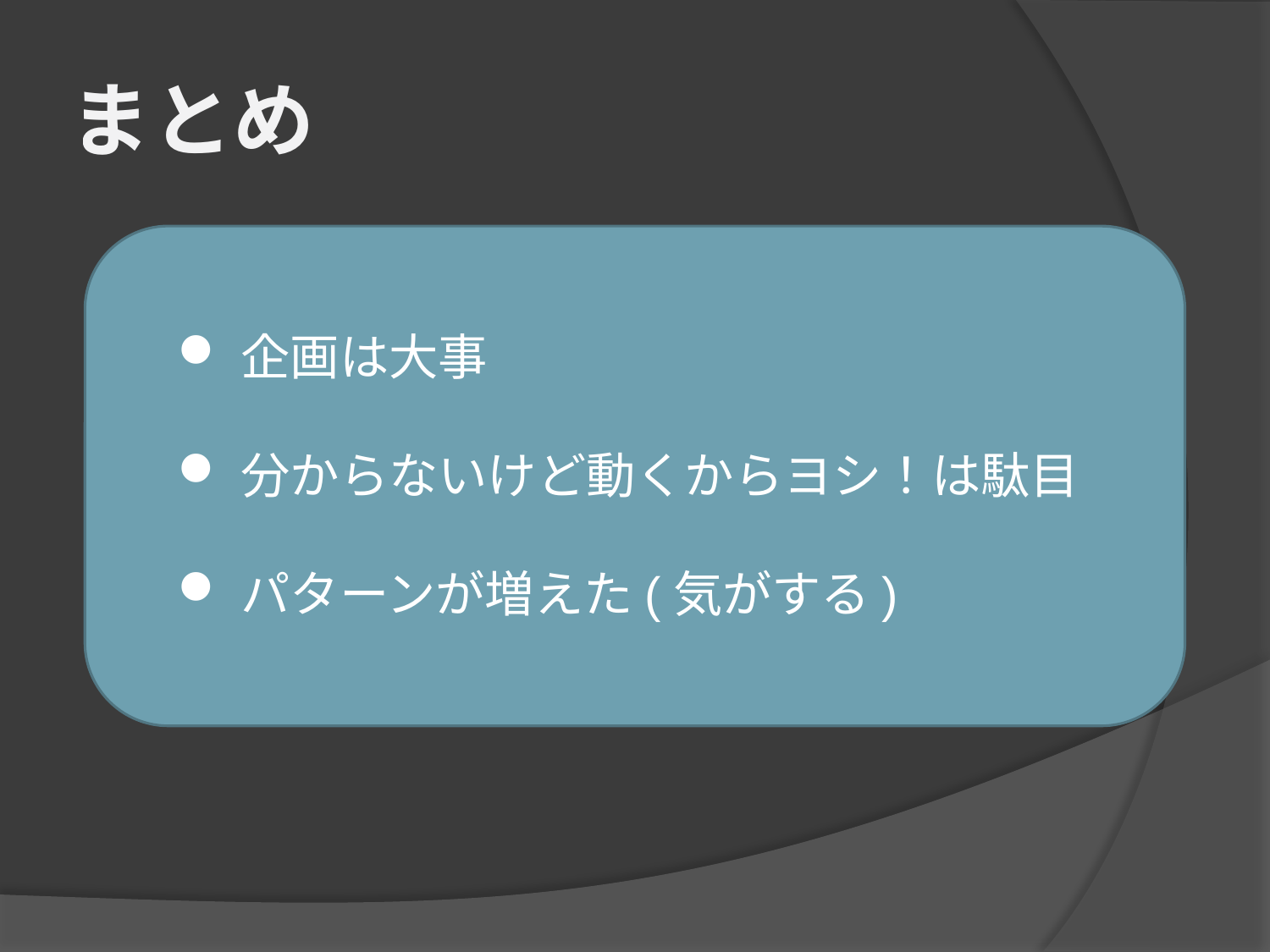

# まとめ

企画は大事

分からないけど動くからヨシ！は駄目

パターンが増えた(気がする)